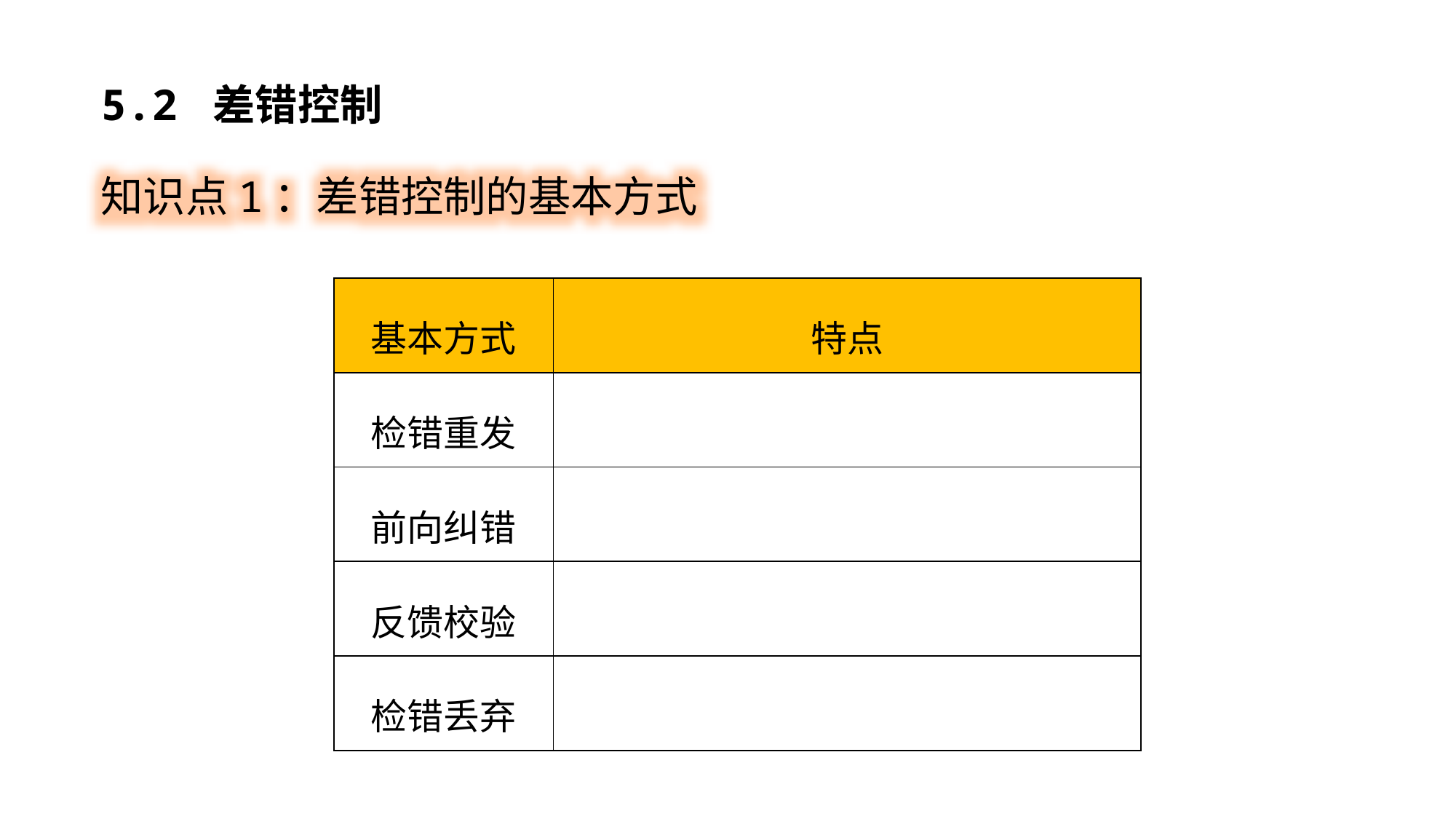

5.2 差错控制
知识点1：差错控制的基本方式
| 基本方式 | 特点 |
| --- | --- |
| 检错重发 |  |
| 前向纠错 |  |
| 反馈校验 |  |
| 检错丢弃 |  |